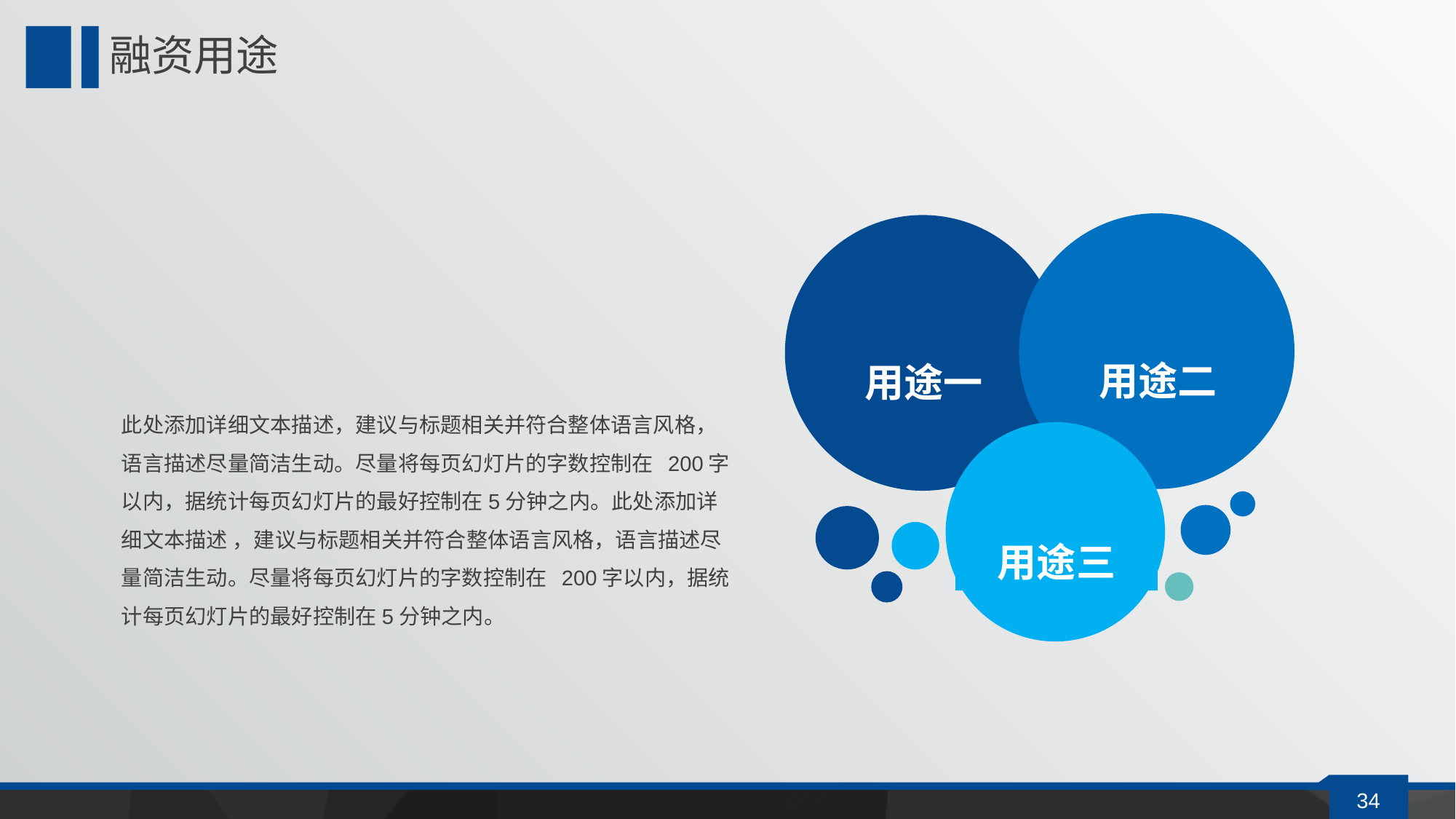

延迟符
# 融资用途

用途二

用途一
此处添加详细文本描述，建议与标题相关并符合整体语言风格，语言描述尽量简洁生动。尽量将每页幻灯片的字数控制在  200字以内，据统计每页幻灯片的最好控制在5分钟之内。此处添加详细文本描述 ，建议与标题相关并符合整体语言风格，语言描述尽量简洁生动。尽量将每页幻灯片的字数控制在  200字以内，据统计每页幻灯片的最好控制在5分钟之内。

用途三

PPT模板下载：www.1ppt.com/moban/     行业PPT模板：www.1ppt.com/hangye/
节日PPT模板：www.1ppt.com/jieri/           PPT素材下载：www.1ppt.com/sucai/
PPT背景图片：www.1ppt.com/beijing/      PPT图表下载：www.1ppt.com/tubiao/
优秀PPT下载：www.1ppt.com/xiazai/        PPT教程： www.1ppt.com/powerpoint/
Word教程： www.1ppt.com/word/              Excel教程：www.1ppt.com/excel/
资料下载：www.1ppt.com/ziliao/                PPT课件下载：www.1ppt.com/kejian/
范文下载：www.1ppt.com/fanwen/             试卷下载：www.1ppt.com/shiti/
教案下载：www.1ppt.com/jiaoan/        PPT论坛：www.1ppt.cn